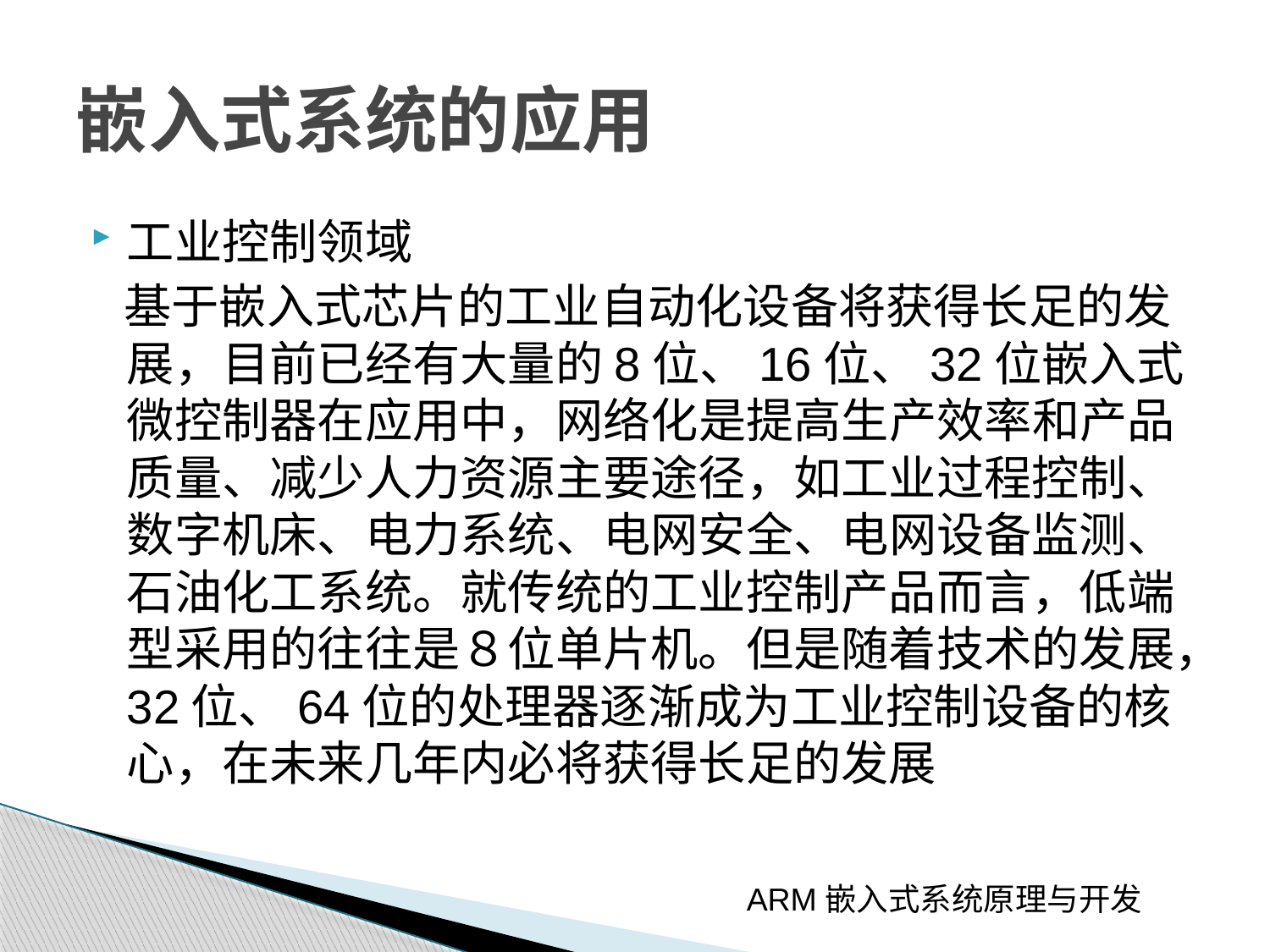

# 嵌入式系统的应用
工业控制领域
  基于嵌入式芯片的工业自动化设备将获得长足的发展，目前已经有大量的8位、16位、32位嵌入式微控制器在应用中，网络化是提高生产效率和产品质量、减少人力资源主要途径，如工业过程控制、数字机床、电力系统、电网安全、电网设备监测、石油化工系统。就传统的工业控制产品而言，低端型采用的往往是８位单片机。但是随着技术的发展，32位、64位的处理器逐渐成为工业控制设备的核心，在未来几年内必将获得长足的发展
ARM嵌入式系统原理与开发